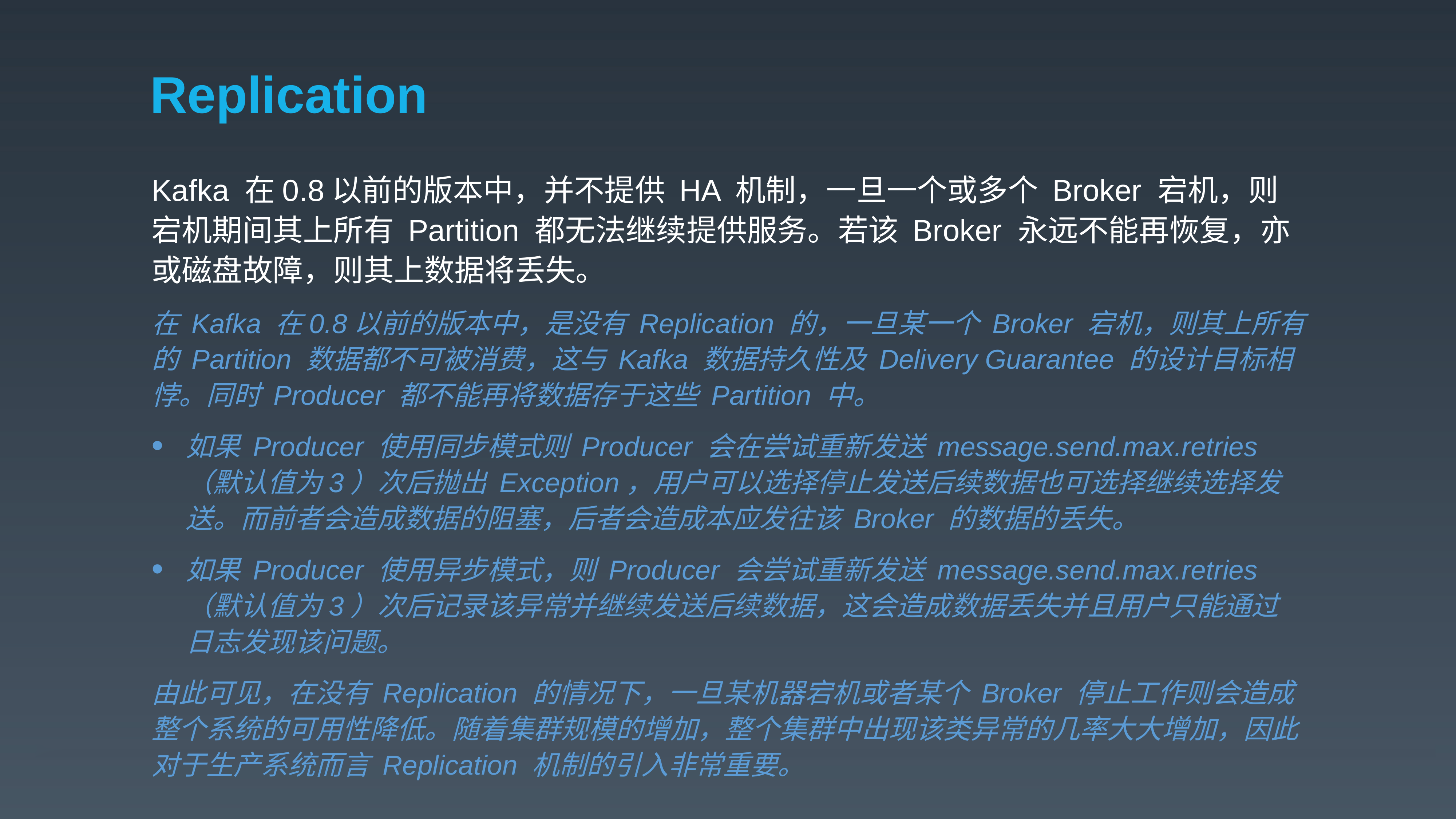

# Replication
Kafka 在0.8以前的版本中，并不提供 HA 机制，一旦一个或多个 Broker 宕机，则宕机期间其上所有 Partition 都无法继续提供服务。若该 Broker 永远不能再恢复，亦或磁盘故障，则其上数据将丢失。
在 Kafka 在0.8以前的版本中，是没有 Replication 的，一旦某一个 Broker 宕机，则其上所有的 Partition 数据都不可被消费，这与 Kafka 数据持久性及 Delivery Guarantee 的设计目标相悖。同时 Producer 都不能再将数据存于这些 Partition 中。
如果 Producer 使用同步模式则 Producer 会在尝试重新发送 message.send.max.retries（默认值为3）次后抛出 Exception，用户可以选择停止发送后续数据也可选择继续选择发送。而前者会造成数据的阻塞，后者会造成本应发往该 Broker 的数据的丢失。
如果 Producer 使用异步模式，则 Producer 会尝试重新发送 message.send.max.retries（默认值为3）次后记录该异常并继续发送后续数据，这会造成数据丢失并且用户只能通过日志发现该问题。
由此可见，在没有 Replication 的情况下，一旦某机器宕机或者某个 Broker 停止工作则会造成整个系统的可用性降低。随着集群规模的增加，整个集群中出现该类异常的几率大大增加，因此对于生产系统而言 Replication 机制的引入非常重要。